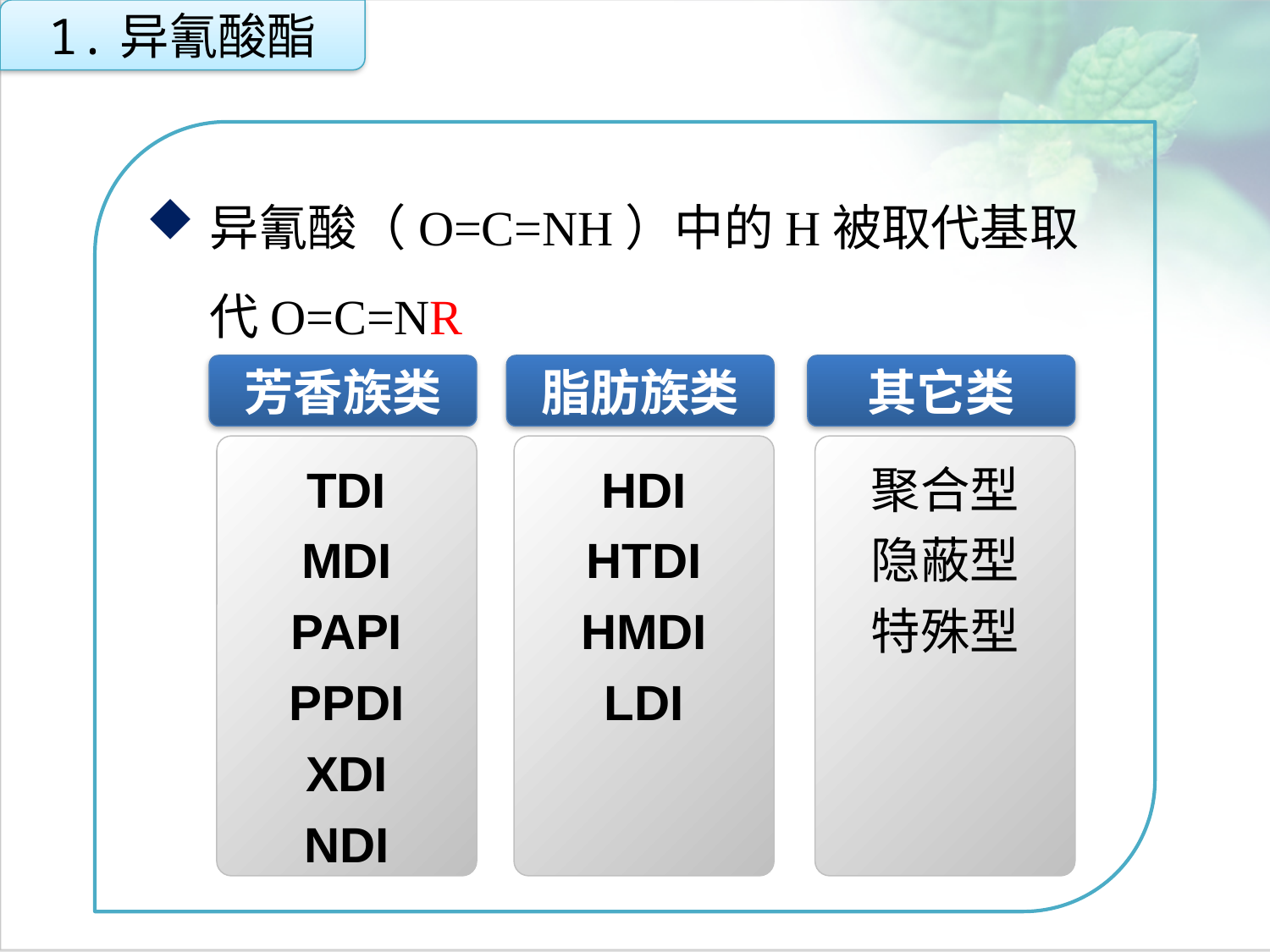

1.异氰酸酯
异氰酸（O=C=NH）中的H被取代基取代O=C=NR
点击添加文本
芳香族类
脂肪族类
其它类
点击添加文本
TDI
MDI
PAPI
PPDI
XDI
NDI
HDI
HTDI
HMDI
LDI
聚合型
隐蔽型
特殊型
点击添加文本
点击添加文本